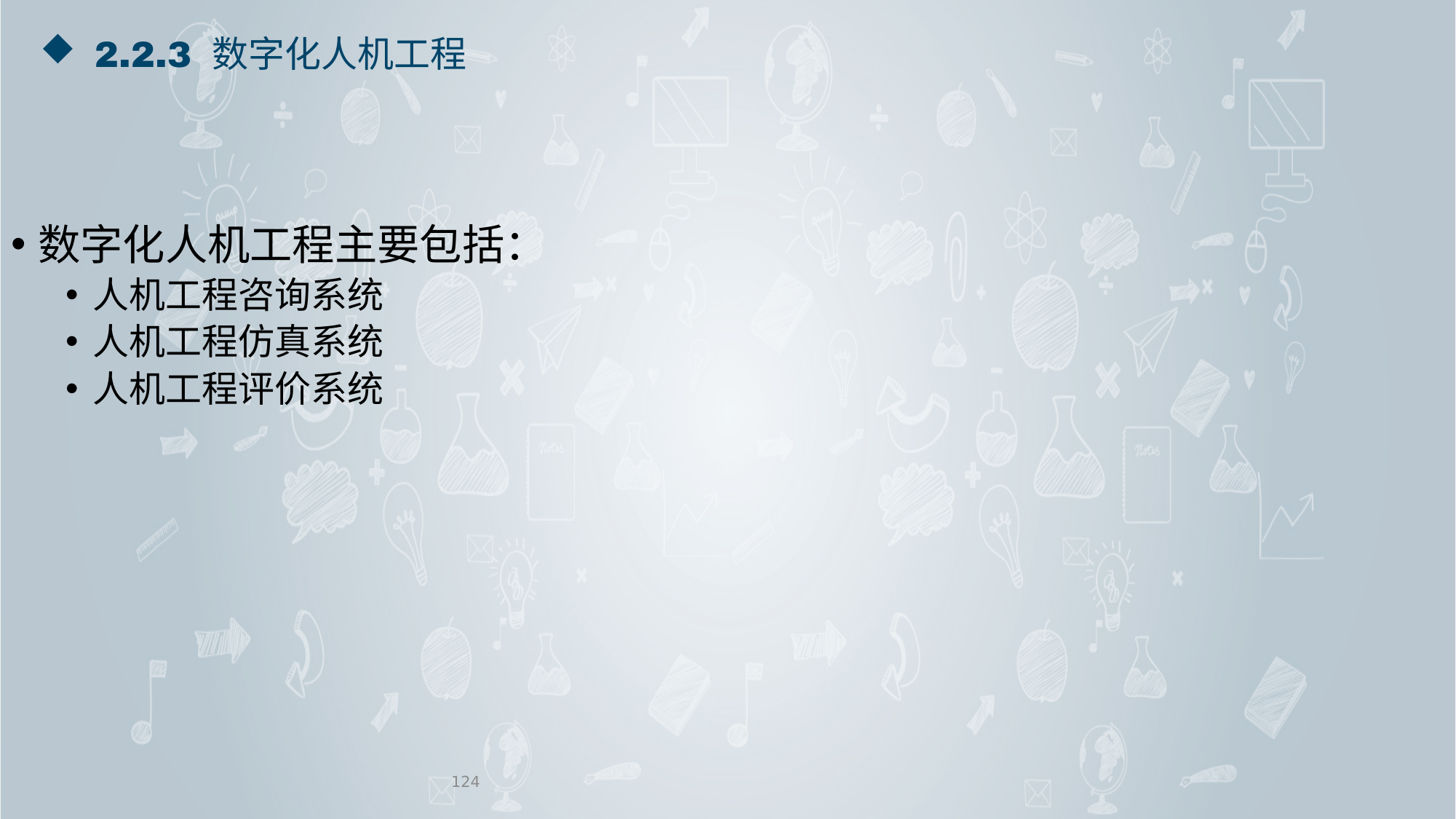

# 2.2.3 数字化人机工程
数字化人机工程主要包括：
人机工程咨询系统
人机工程仿真系统
人机工程评价系统
124